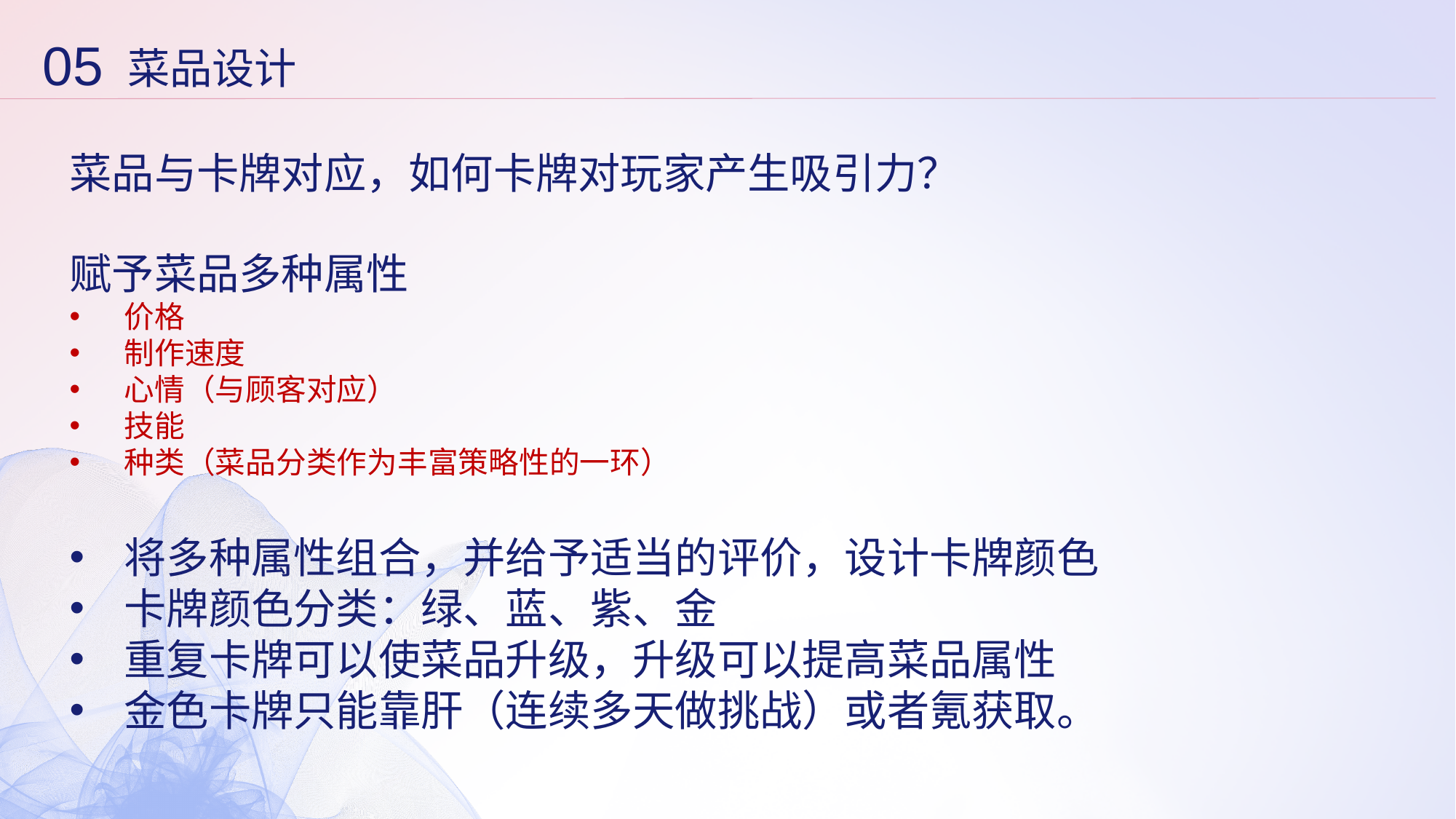

05
菜品设计
菜品与卡牌对应，如何卡牌对玩家产生吸引力？
赋予菜品多种属性
价格
制作速度
心情（与顾客对应）
技能
种类（菜品分类作为丰富策略性的一环）
将多种属性组合，并给予适当的评价，设计卡牌颜色
卡牌颜色分类：绿、蓝、紫、金
重复卡牌可以使菜品升级，升级可以提高菜品属性
金色卡牌只能靠肝（连续多天做挑战）或者氪获取。